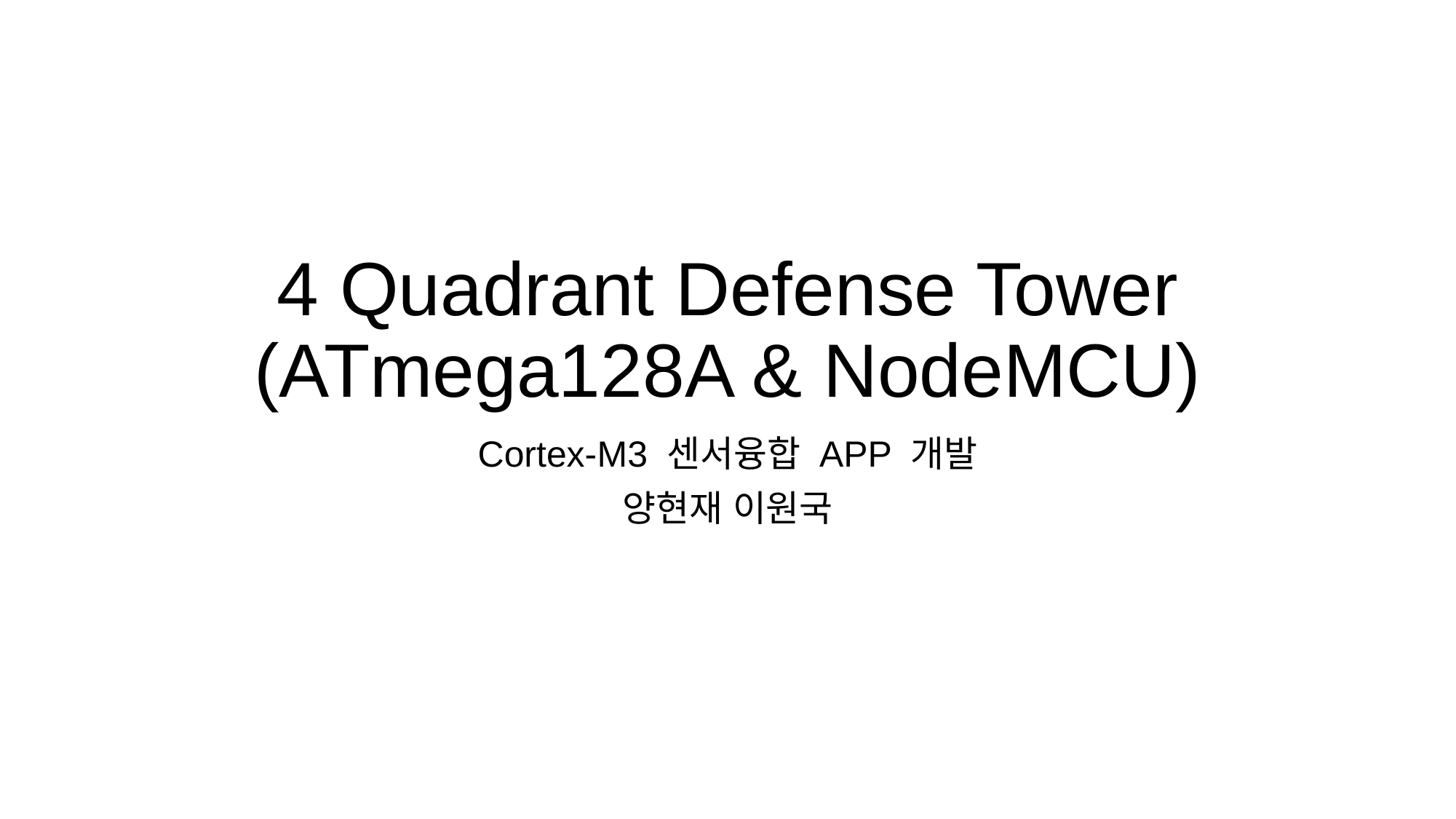

# 4 Quadrant Defense Tower (ATmega128A & NodeMCU)
Cortex-M3 센서융합 APP 개발
양현재 이원국